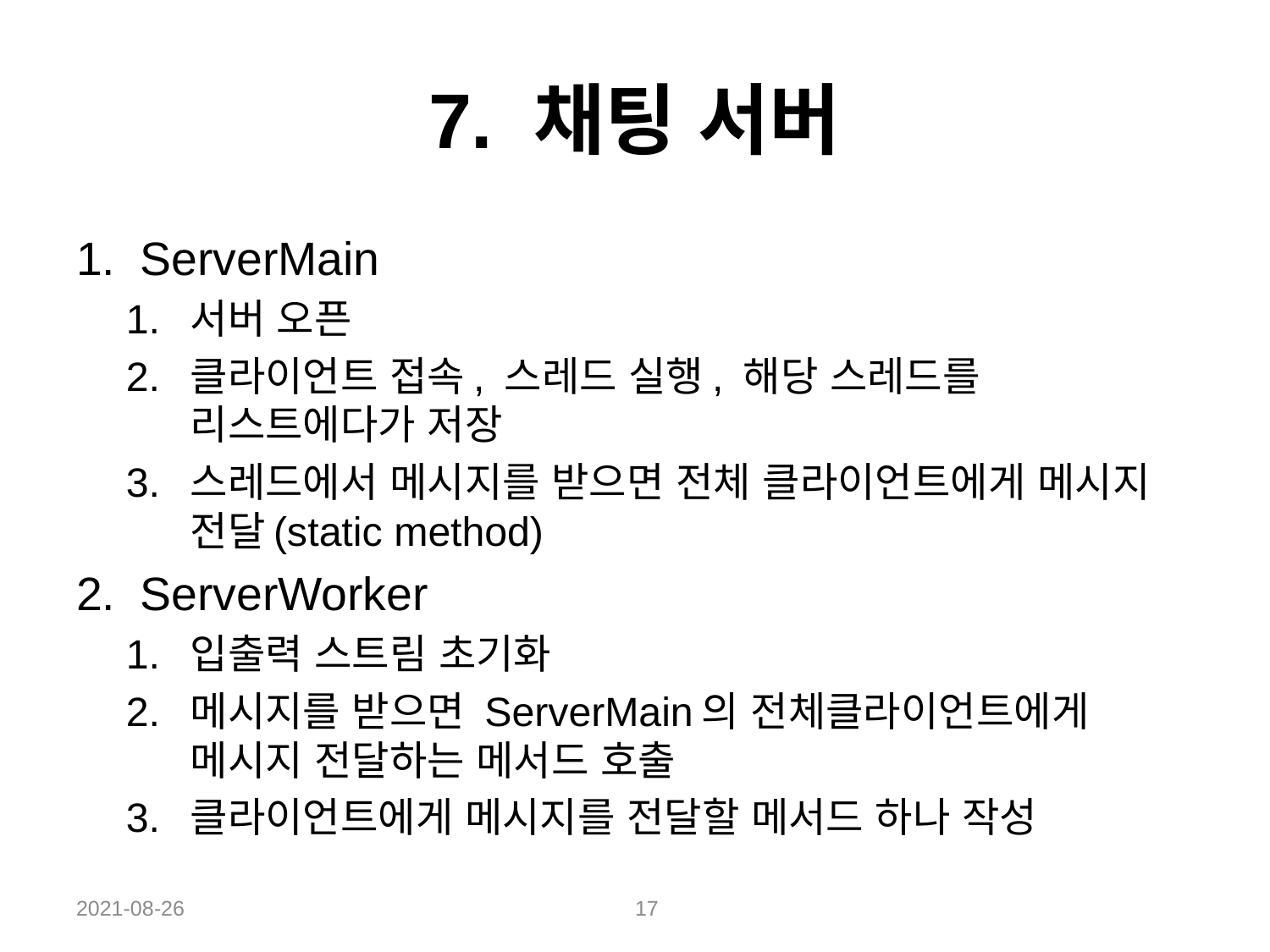

# 7. 채팅 서버
ServerMain
서버 오픈
클라이언트 접속, 스레드 실행, 해당 스레드를 리스트에다가 저장
스레드에서 메시지를 받으면 전체 클라이언트에게 메시지 전달(static method)
ServerWorker
입출력 스트림 초기화
메시지를 받으면 ServerMain의 전체클라이언트에게 메시지 전달하는 메서드 호출
클라이언트에게 메시지를 전달할 메서드 하나 작성

2021-08-26
17